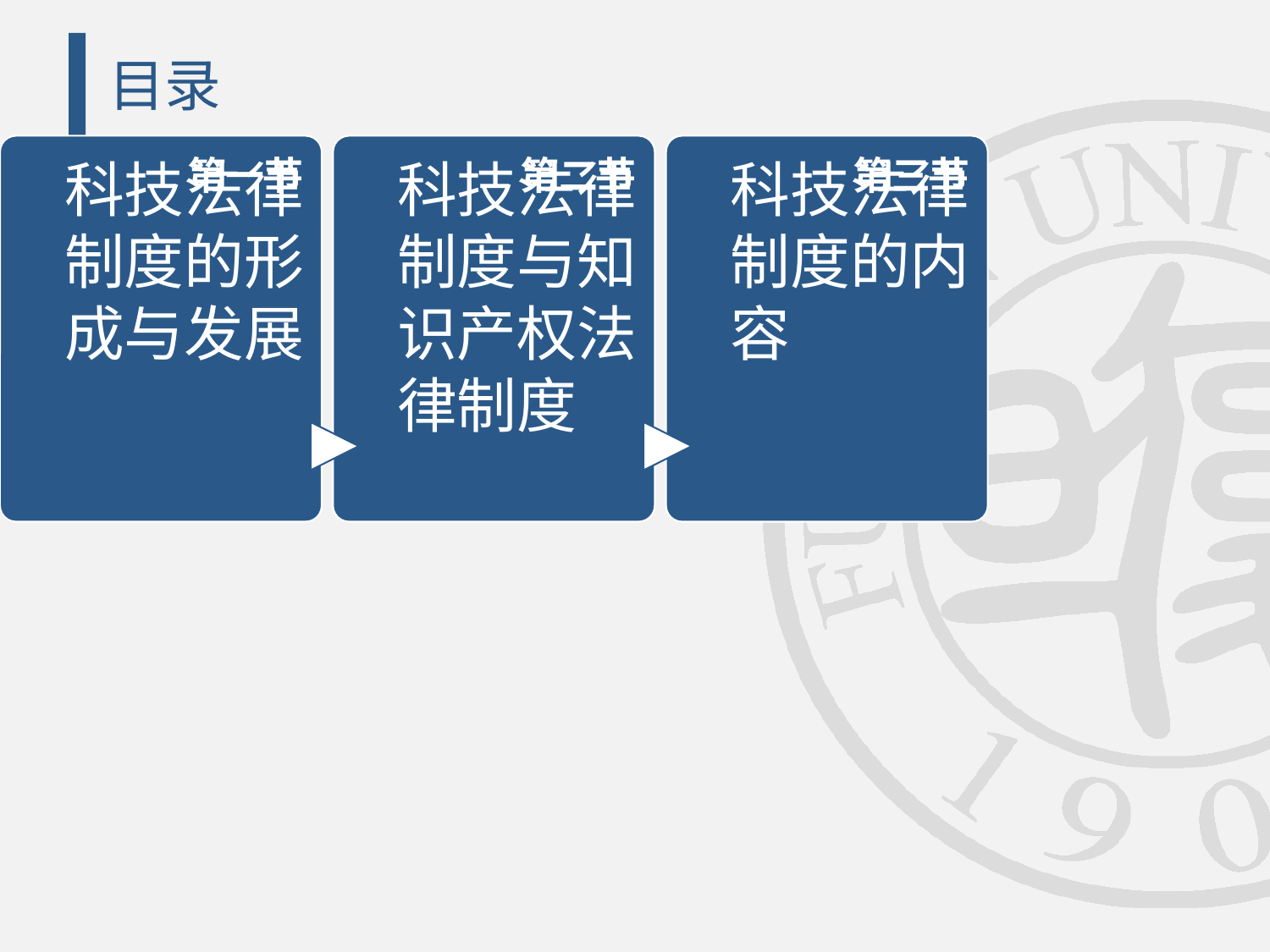

# 目录
第一节
第二节
第三节
科技法律制度的形成与发展
科技法律制度与知识产权法律制度
科技法律制度的内容